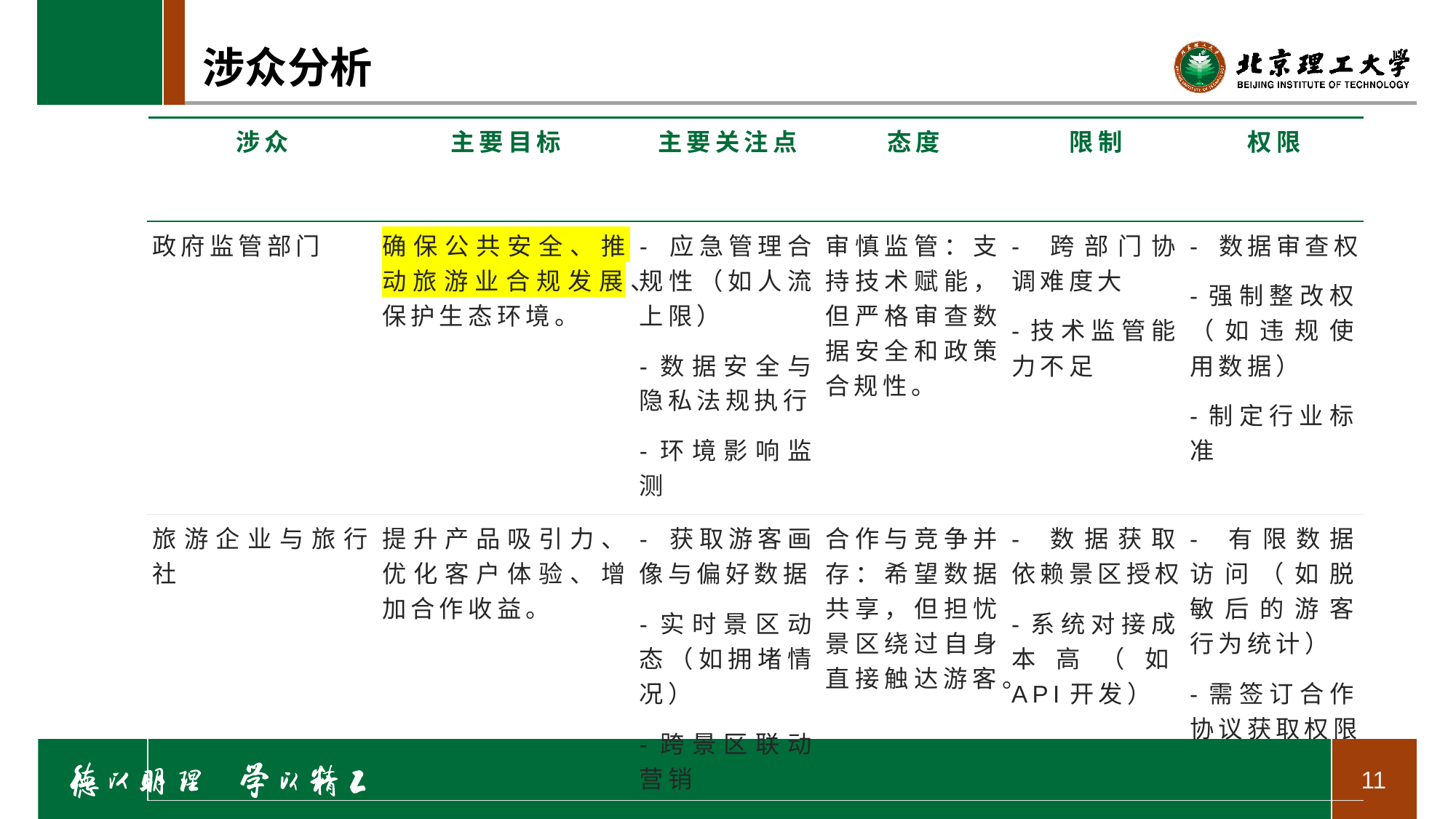

# 涉众分析
| 涉众 | 主要目标 | 主要关注点 | 态度 | 限制 | 权限 |
| --- | --- | --- | --- | --- | --- |
| 政府监管部门 | 确保公共安全、推动旅游业合规发展、保护生态环境。 | - 应急管理合规性（如人流上限） -数据安全与隐私法规执行 -环境影响监测 | 审慎监管：支持技术赋能，但严格审查数据安全和政策合规性。 | - 跨部门协调难度大 -技术监管能力不足 | - 数据审查权 -强制整改权（如违规使用数据） -制定行业标准 |
| 旅游企业与旅行社 | 提升产品吸引力、优化客户体验、增加合作收益。 | - 获取游客画像与偏好数据 -实时景区动态（如拥堵情况） -跨景区联动营销 | 合作与竞争并存：希望数据共享，但担忧景区绕过自身直接触达游客。 | - 数据获取依赖景区授权 -系统对接成本高（如API开发） | - 有限数据访问（如脱敏后的游客行为统计） -需签订合作协议获取权限 |